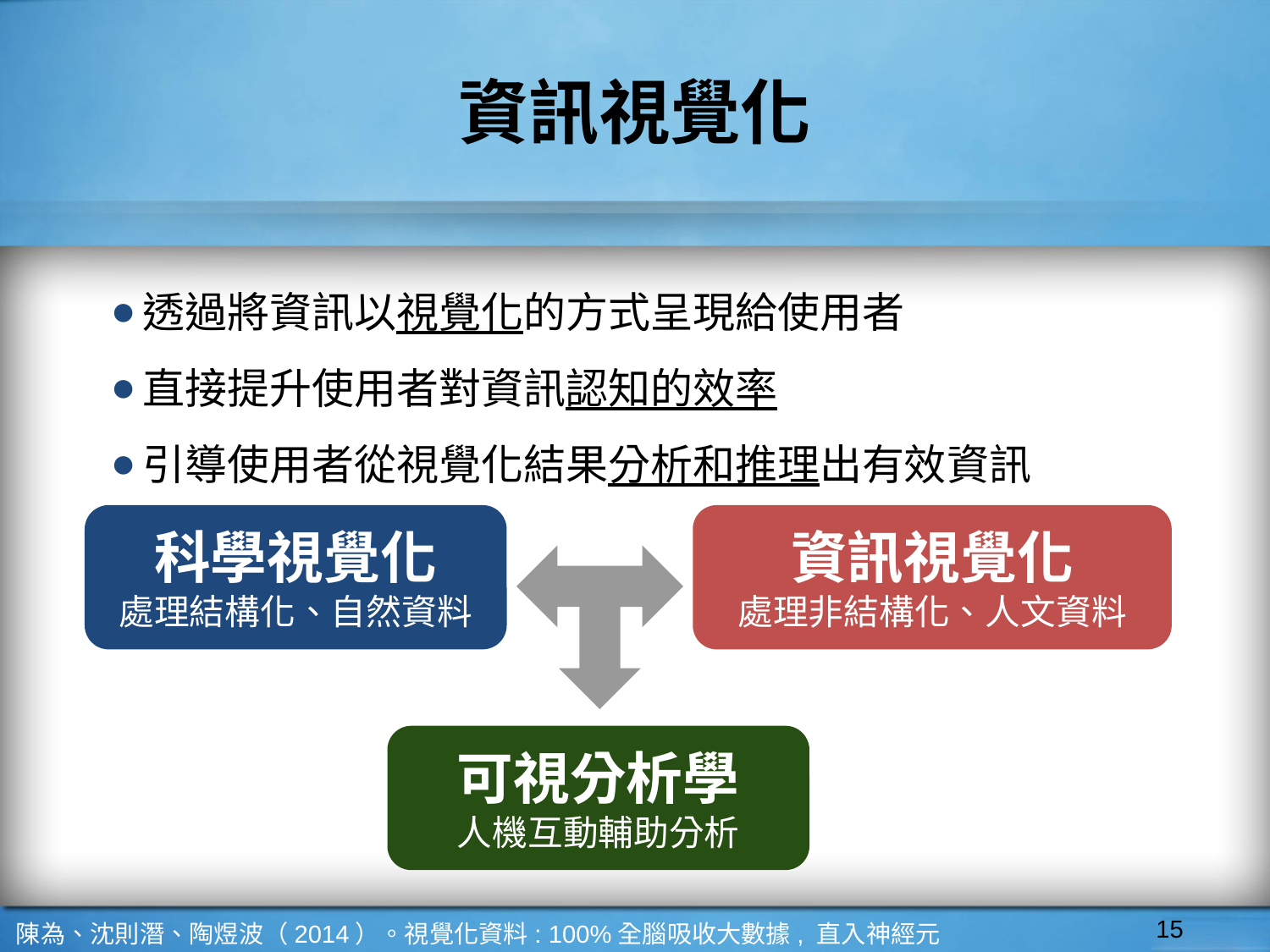

# 資訊視覺化
透過將資訊以視覺化的方式呈現給使用者
直接提升使用者對資訊認知的效率
引導使用者從視覺化結果分析和推理出有效資訊
科學視覺化
處理結構化、自然資料
資訊視覺化
處理非結構化、人文資料

可視分析學
人機互動輔助分析
15
陳為、沈則潛、陶煜波（2014）。視覺化資料: 100%全腦吸收大數據, 直入神經元